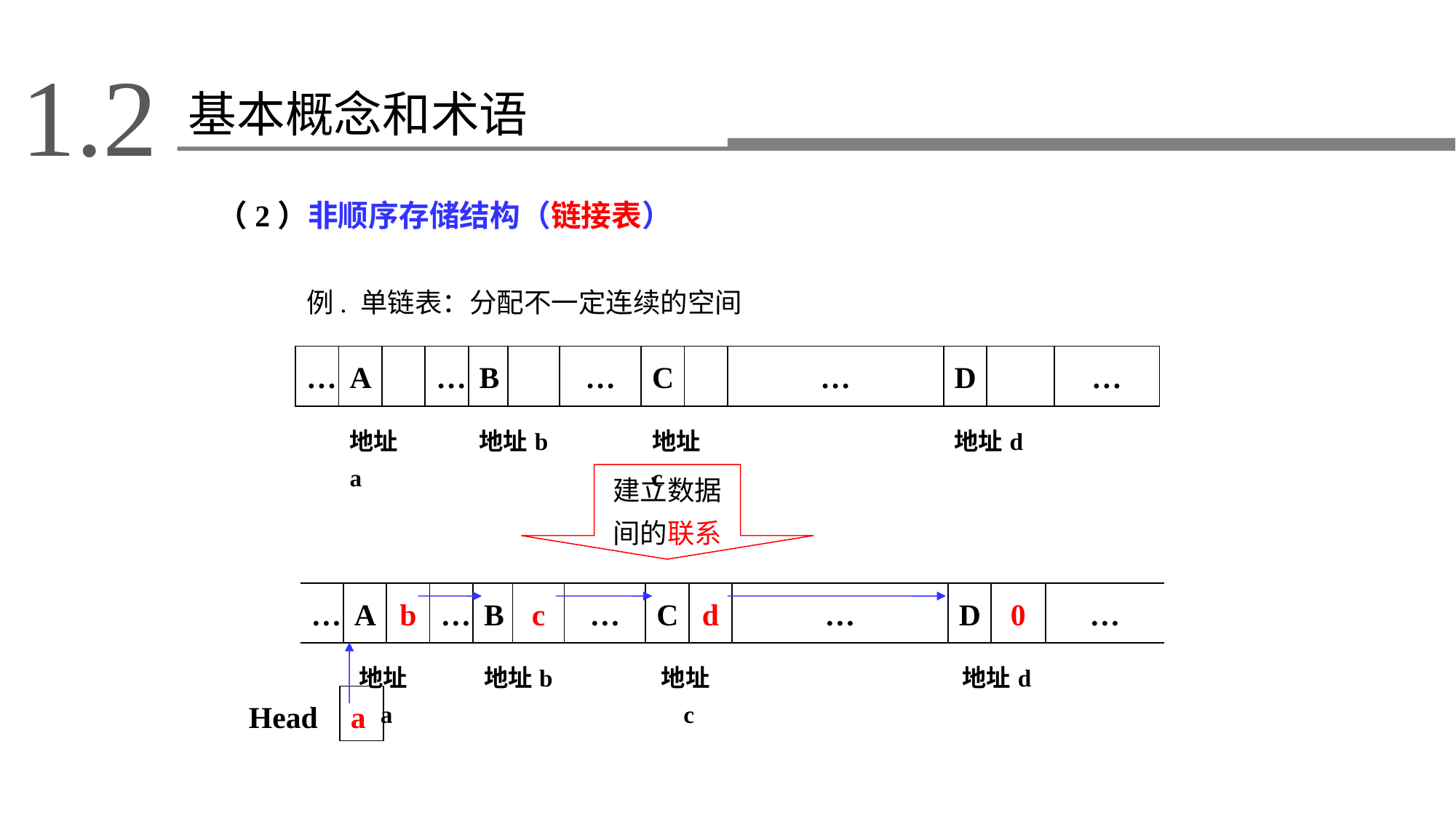

1.2
基本概念和术语

（2）非顺序存储结构（链接表）
例. 单链表：分配不一定连续的空间
| … | A |  | … | B |  | … | C |  | … | D |  | … |
| --- | --- | --- | --- | --- | --- | --- | --- | --- | --- | --- | --- | --- |
|  | 地址a |  |  | 地址b |  |  | 地址c |  |  | 地址d |  |  |
建立数据
间的联系
| … | A | b | … | B | c | … | C | d | … | D | 0 | … |
| --- | --- | --- | --- | --- | --- | --- | --- | --- | --- | --- | --- | --- |
|  | 地址a |  |  | 地址b |  |  | 地址c |  |  | 地址d |  |  |

| Head | a |
| --- | --- |